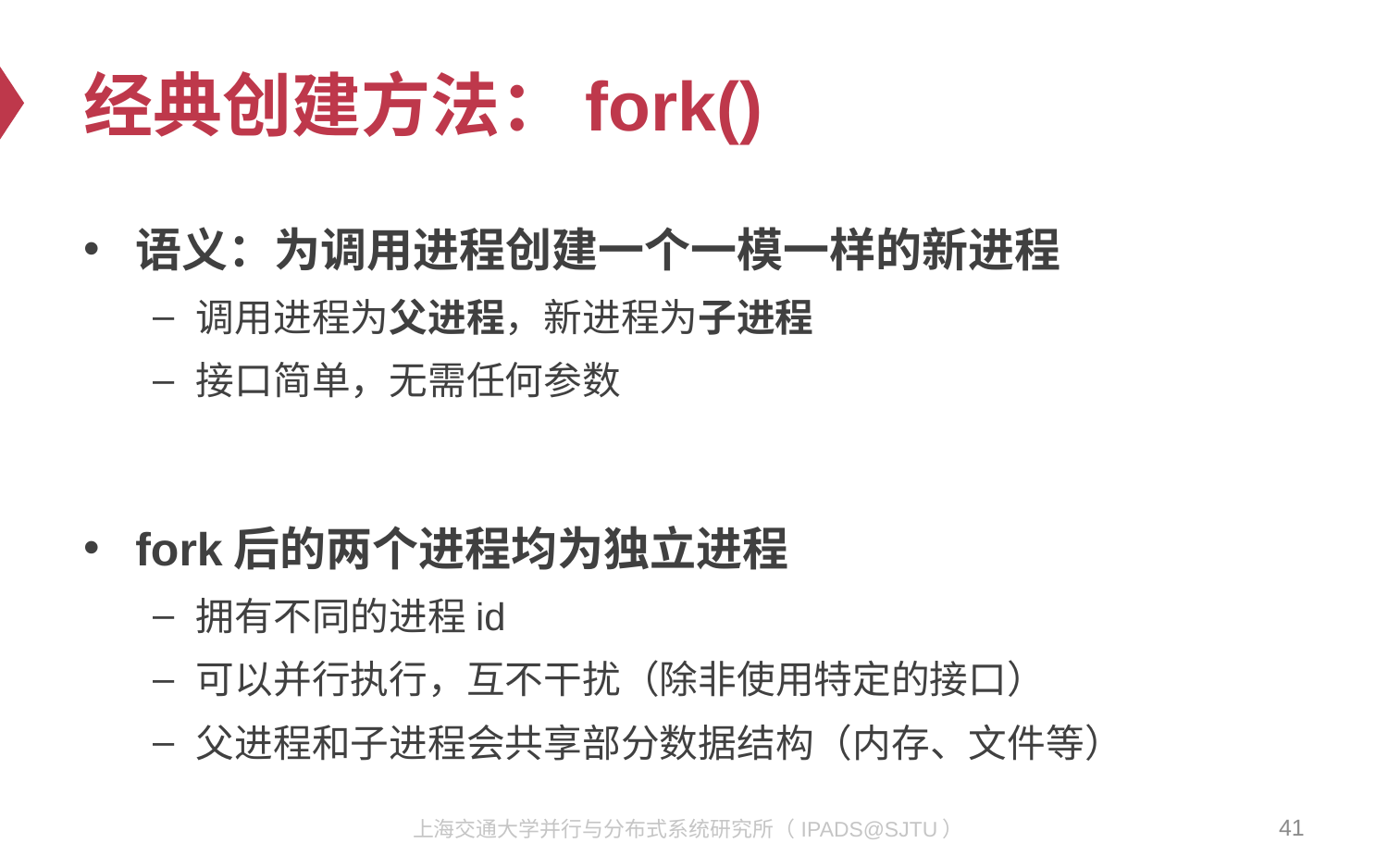

# 经典创建方法：fork()
语义：为调用进程创建一个一模一样的新进程
调用进程为父进程，新进程为子进程
接口简单，无需任何参数

fork后的两个进程均为独立进程
拥有不同的进程id
可以并行执行，互不干扰（除非使用特定的接口）
父进程和子进程会共享部分数据结构（内存、文件等）

41
上海交通大学并行与分布式系统研究所（IPADS@SJTU）